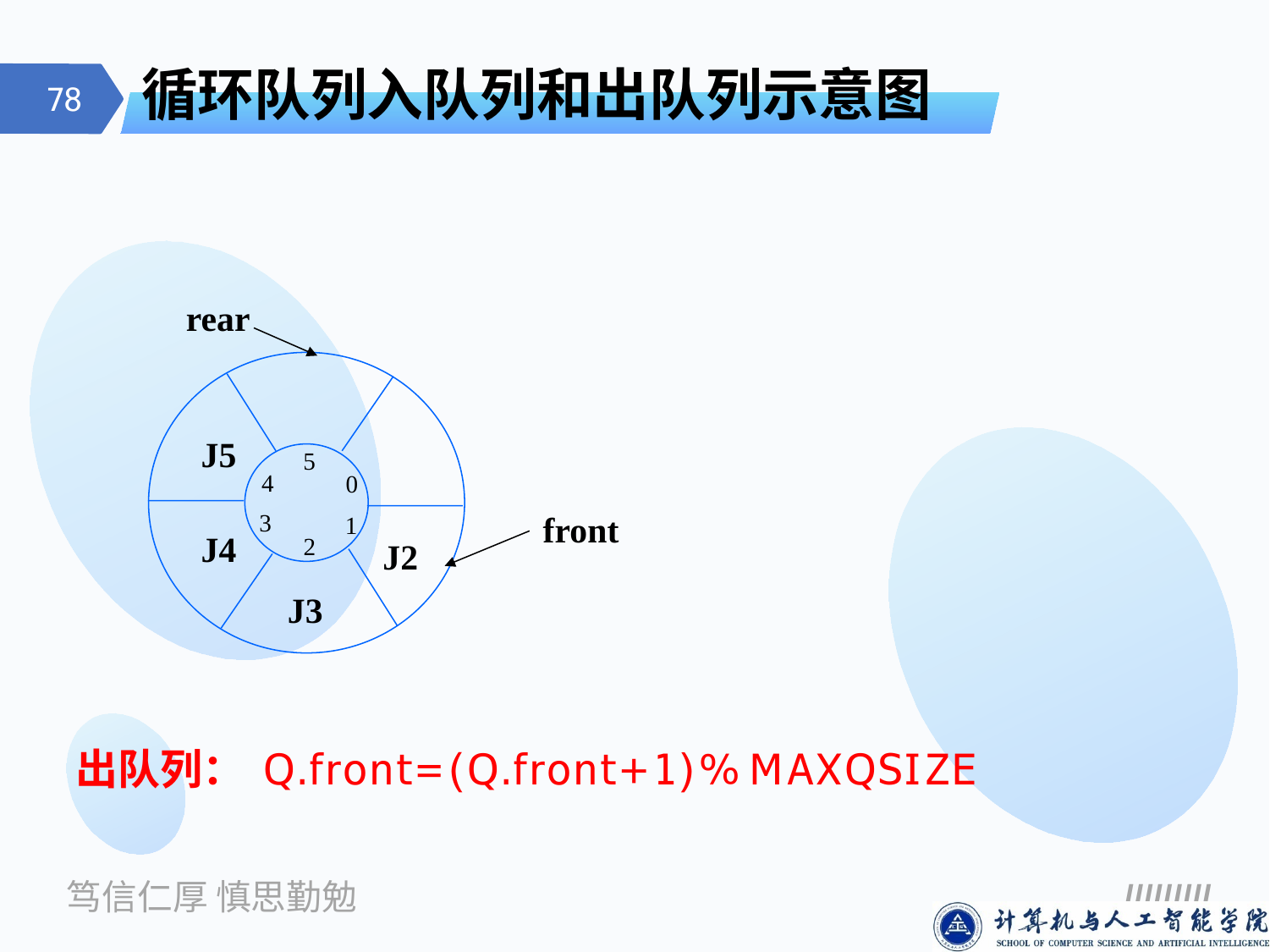

# 循环队列入队列和出队列示意图
rear

J5
5
4
0
3
front

1

J4
2
J2

J3
出队列： Q.front=(Q.front+1)%MAXQSIZE